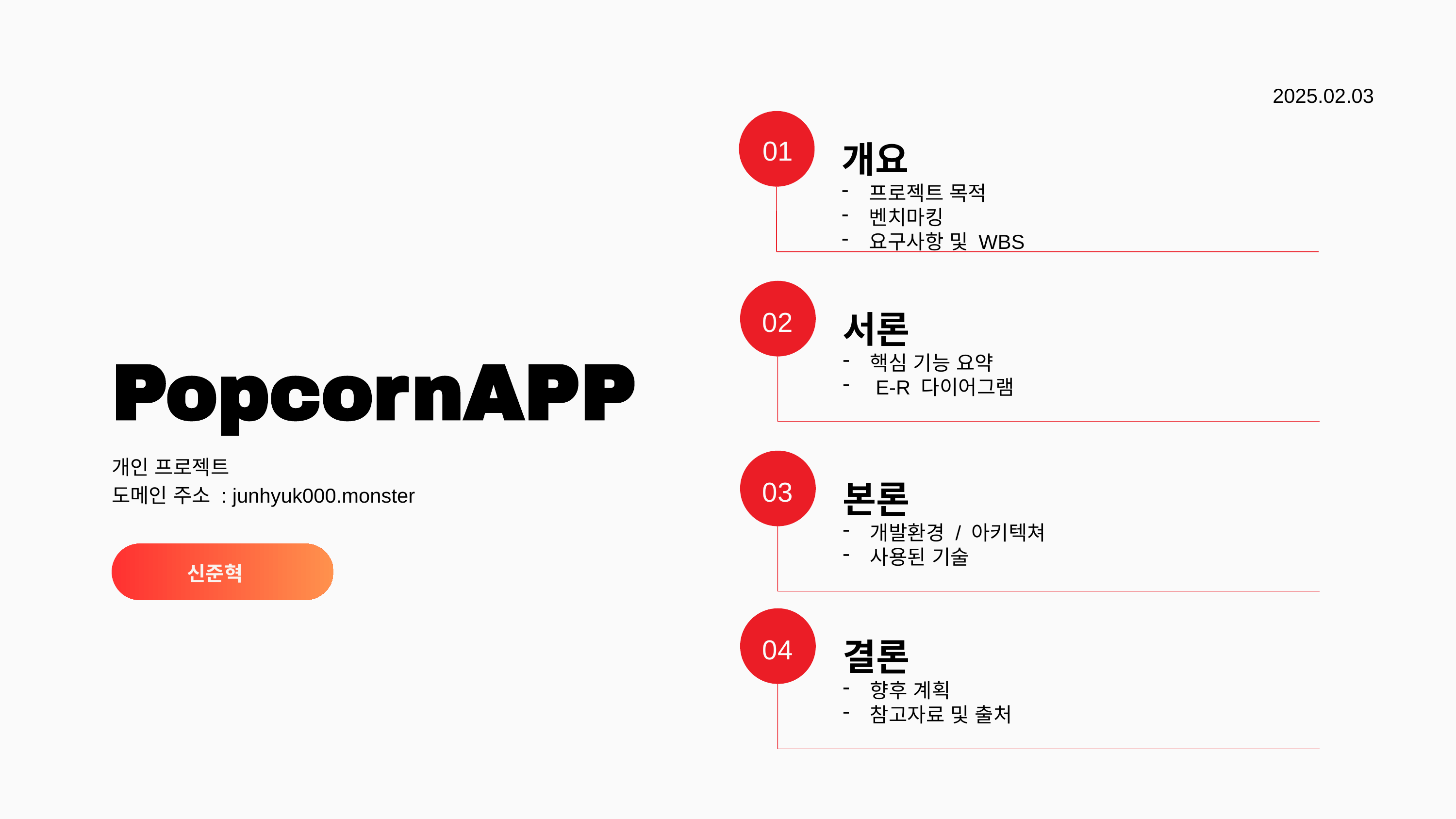

2025.02.03

개요
프로젝트 목적
벤치마킹
요구사항 및 WBS
01

서론
핵심 기능 요약
 E-R 다이어그램

02
PopcornAPP

개인 프로젝트
도메인 주소 : junhyuk000.monster

본론
개발환경 / 아키텍쳐
사용된 기술
03

신준혁

결론
향후 계획
참고자료 및 출처

04